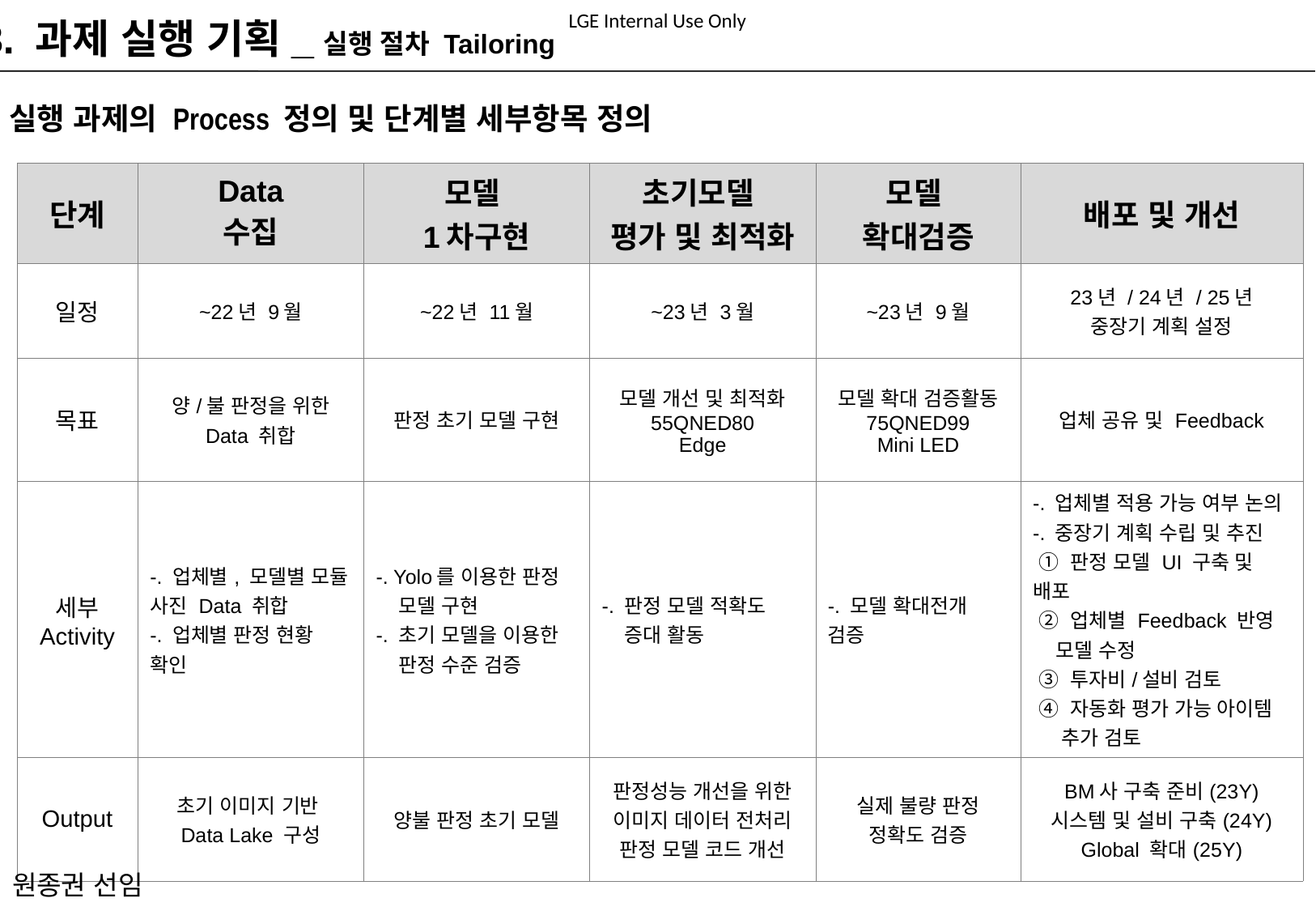

3. 과제 실행 기획_실행 절차 Tailoring
실행 과제의 Process 정의 및 단계별 세부항목 정의
| 단계 | Data 수집 | 모델 1차구현 | 초기모델 평가 및 최적화 | 모델 확대검증 | 배포 및 개선 |
| --- | --- | --- | --- | --- | --- |
| 일정 | ~22년 9월 | ~22년 11월 | ~23년 3월 | ~23년 9월 | 23년 / 24년 / 25년 중장기 계획 설정 |
| 목표 | 양/불 판정을 위한 Data 취합 | 판정 초기 모델 구현 | 모델 개선 및 최적화 55QNED80 Edge | 모델 확대 검증활동 75QNED99 Mini LED | 업체 공유 및 Feedback |
| 세부 Activity | -. 업체별, 모델별 모듈 사진 Data 취합 -. 업체별 판정 현황 확인 | -. Yolo를 이용한 판정 모델 구현 -. 초기 모델을 이용한 판정 수준 검증 | -. 판정 모델 적확도 증대 활동 | -. 모델 확대전개 검증 | -. 업체별 적용 가능 여부 논의 -. 중장기 계획 수립 및 추진 ① 판정 모델 UI 구축 및 배포 ② 업체별 Feedback 반영 모델 수정 ③ 투자비/설비 검토 ④ 자동화 평가 가능 아이템 추가 검토 |
| Output | 초기 이미지 기반 Data Lake 구성 | 양불 판정 초기 모델 | 판정성능 개선을 위한 이미지 데이터 전처리 판정 모델 코드 개선 | 실제 불량 판정 정확도 검증 | BM사 구축 준비(23Y) 시스템 및 설비 구축(24Y) Global 확대(25Y) |
원종권 선임